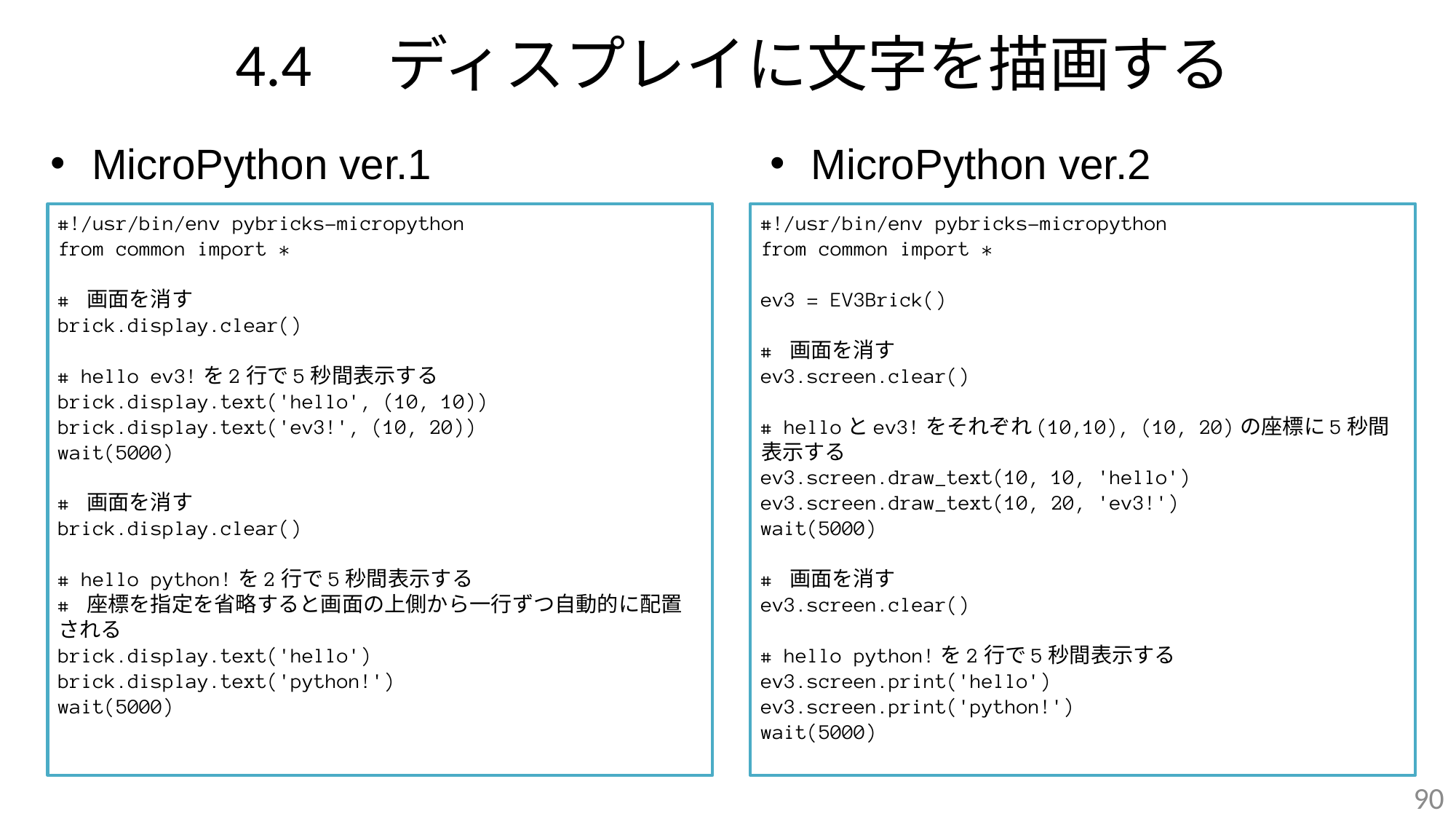

# 4.4　ディスプレイに文字を描画する
MicroPython ver.1
MicroPython ver.2
#!/usr/bin/env pybricks-micropython
from common import *

# 画面を消す
brick.display.clear()

# hello ev3!を2行で5秒間表示する
brick.display.text('hello', (10, 10))
brick.display.text('ev3!', (10, 20))
wait(5000)

# 画面を消す
brick.display.clear()

# hello python!を2行で5秒間表示する
# 座標を指定を省略すると画面の上側から一行ずつ自動的に配置される
brick.display.text('hello')
brick.display.text('python!')
wait(5000)
#!/usr/bin/env pybricks-micropython
from common import *

ev3 = EV3Brick()

# 画面を消す
ev3.screen.clear()

# helloとev3!をそれぞれ(10,10), (10, 20)の座標に5秒間表示する
ev3.screen.draw_text(10, 10, 'hello')
ev3.screen.draw_text(10, 20, 'ev3!')
wait(5000)

# 画面を消す
ev3.screen.clear()

# hello python!を2行で5秒間表示する
ev3.screen.print('hello')
ev3.screen.print('python!')
wait(5000)
90